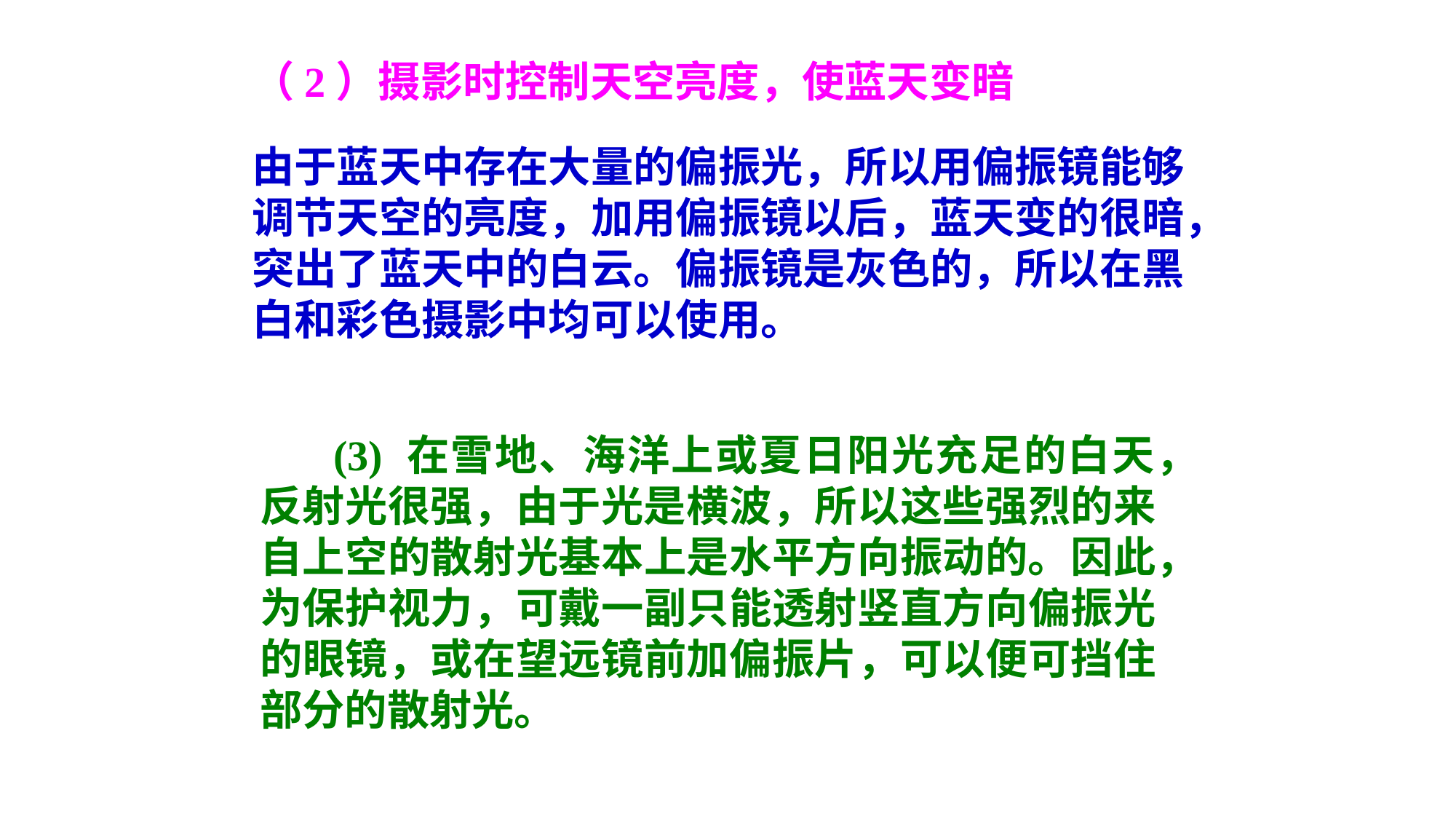

（2）摄影时控制天空亮度，使蓝天变暗
由于蓝天中存在大量的偏振光，所以用偏振镜能够调节天空的亮度，加用偏振镜以后，蓝天变的很暗，突出了蓝天中的白云。偏振镜是灰色的，所以在黑白和彩色摄影中均可以使用。
      (3) 在雪地、海洋上或夏日阳光充足的白天，反射光很强，由于光是横波，所以这些强烈的来自上空的散射光基本上是水平方向振动的。因此，为保护视力，可戴一副只能透射竖直方向偏振光的眼镜，或在望远镜前加偏振片，可以便可挡住部分的散射光。